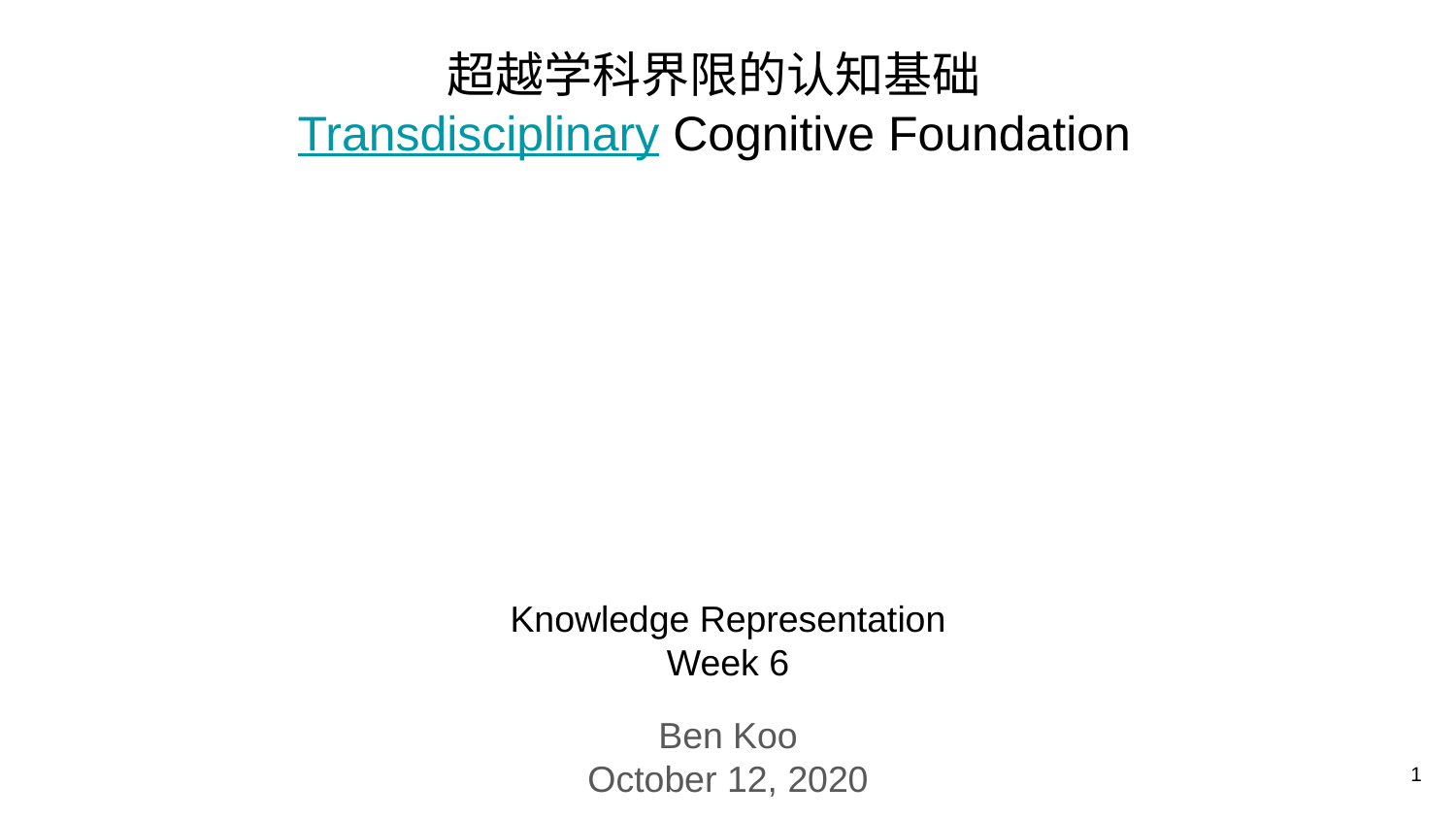

# 超越学科界限的认知基础 Transdisciplinary Cognitive Foundation
Knowledge Representation
Week 6
Ben Koo
October 12, 2020
1